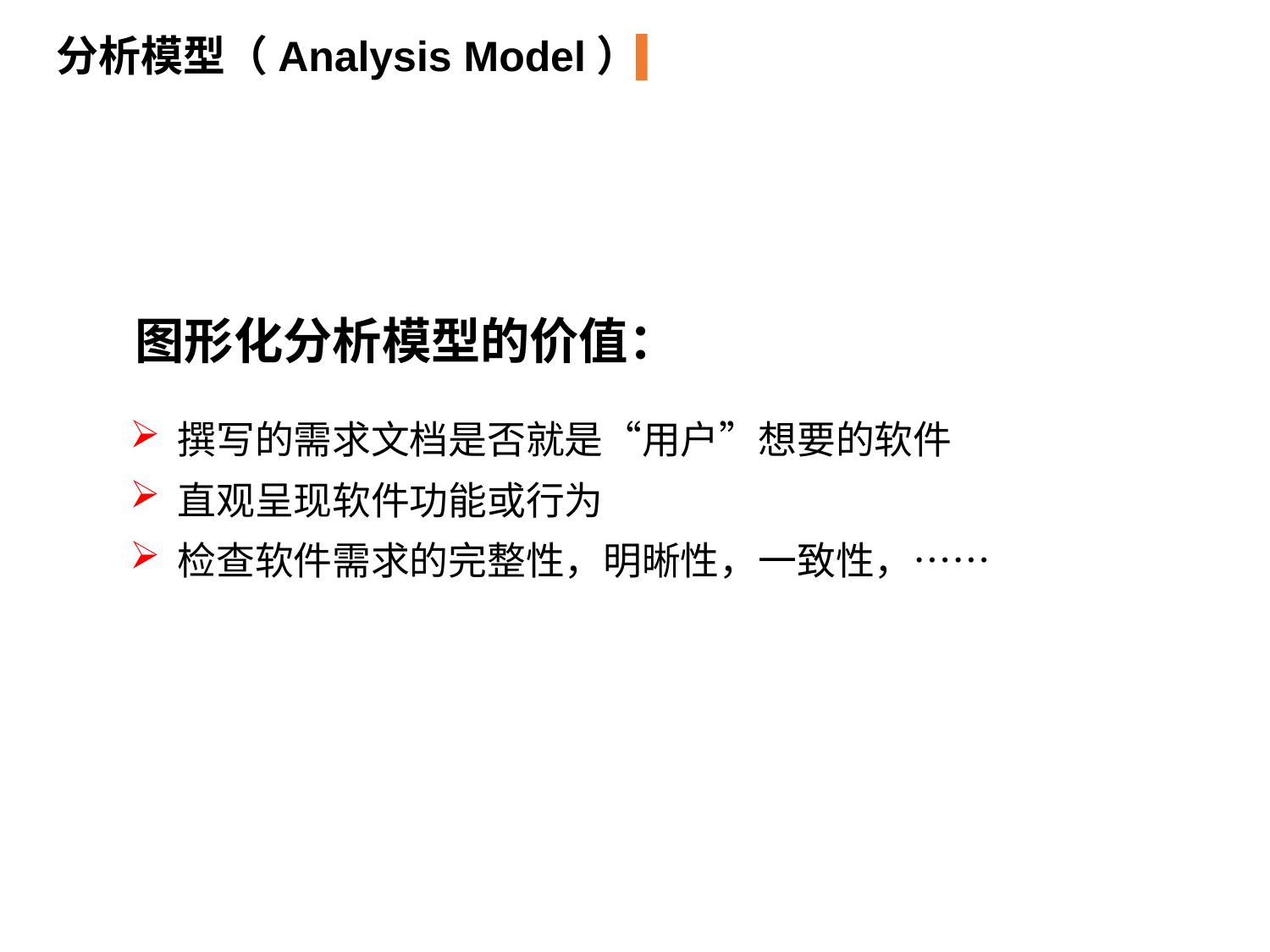

分析模型（Analysis Model）

图形化分析模型的价值：
撰写的需求文档是否就是“用户”想要的软件
直观呈现软件功能或行为
检查软件需求的完整性，明晰性，一致性，……